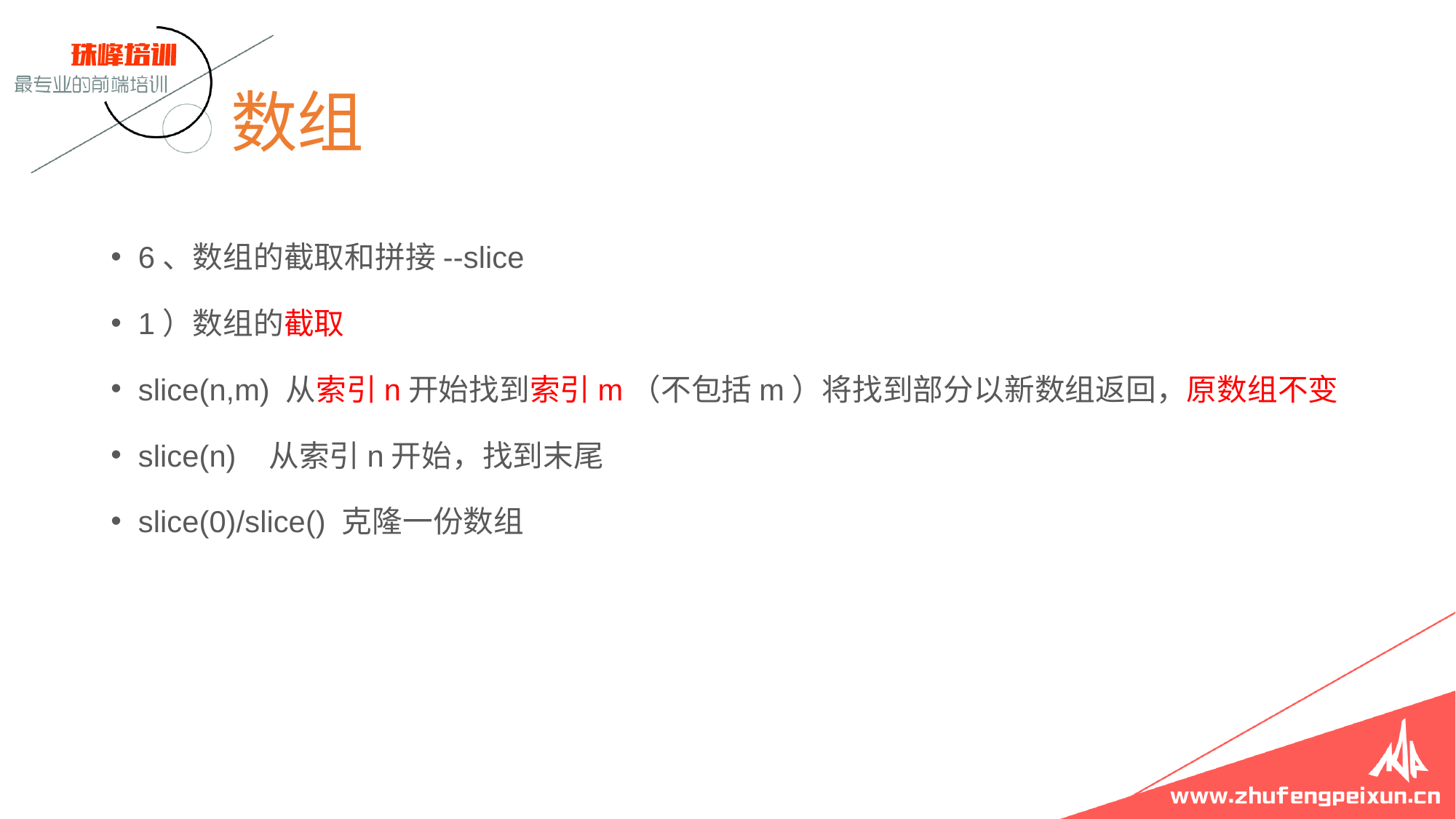

# 数组
6、数组的截取和拼接--slice
1）数组的截取
slice(n,m) 从索引n开始找到索引m（不包括m）将找到部分以新数组返回，原数组不变
slice(n)   从索引n开始，找到末尾
slice(0)/slice() 克隆一份数组